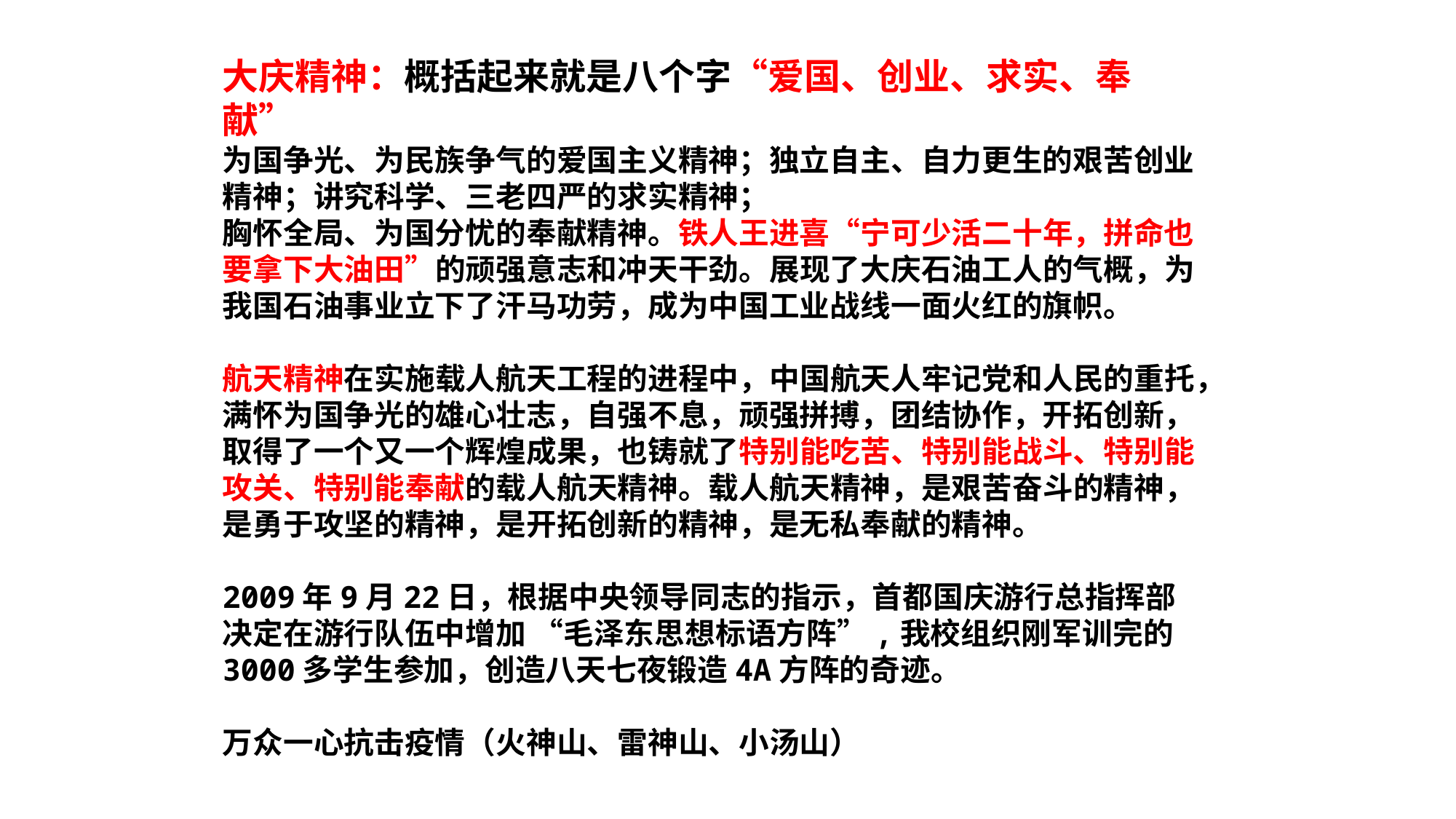

大庆精神：概括起来就是八个字“爱国、创业、求实、奉献”
为国争光、为民族争气的爱国主义精神；独立自主、自力更生的艰苦创业精神；讲究科学、三老四严的求实精神；
胸怀全局、为国分忧的奉献精神。铁人王进喜“宁可少活二十年，拼命也要拿下大油田”的顽强意志和冲天干劲。展现了大庆石油工人的气概，为我国石油事业立下了汗马功劳，成为中国工业战线一面火红的旗帜。

航天精神在实施载人航天工程的进程中，中国航天人牢记党和人民的重托，满怀为国争光的雄心壮志，自强不息，顽强拼搏，团结协作，开拓创新，取得了一个又一个辉煌成果，也铸就了特别能吃苦、特别能战斗、特别能攻关、特别能奉献的载人航天精神。载人航天精神，是艰苦奋斗的精神，是勇于攻坚的精神，是开拓创新的精神，是无私奉献的精神。

2009年9月22日，根据中央领导同志的指示，首都国庆游行总指挥部决定在游行队伍中增加 “毛泽东思想标语方阵”,我校组织刚军训完的3000多学生参加，创造八天七夜锻造4A方阵的奇迹。

万众一心抗击疫情（火神山、雷神山、小汤山）